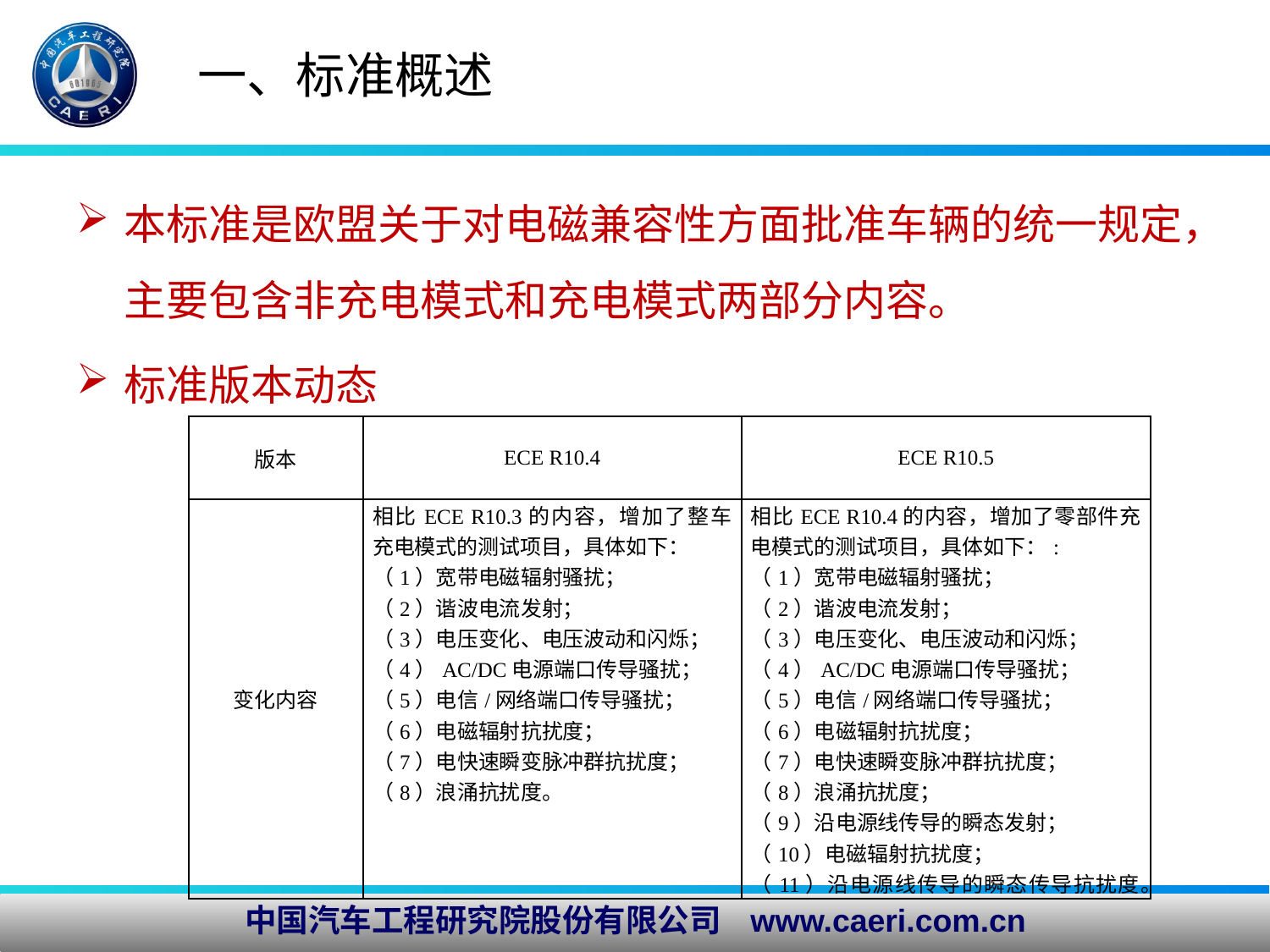

# 一、标准概述
本标准是欧盟关于对电磁兼容性方面批准车辆的统一规定，主要包含非充电模式和充电模式两部分内容。
标准版本动态

| 版本 | ECE R10.4 | ECE R10.5 |
| --- | --- | --- |
| 变化内容 | 相比ECE R10.3的内容，增加了整车充电模式的测试项目，具体如下： （1）宽带电磁辐射骚扰； （2）谐波电流发射； （3）电压变化、电压波动和闪烁； （4）AC/DC电源端口传导骚扰； （5）电信/网络端口传导骚扰； （6）电磁辐射抗扰度； （7）电快速瞬变脉冲群抗扰度； （8）浪涌抗扰度。 | 相比ECE R10.4的内容，增加了零部件充电模式的测试项目，具体如下：: （1）宽带电磁辐射骚扰； （2）谐波电流发射； （3）电压变化、电压波动和闪烁； （4）AC/DC电源端口传导骚扰； （5）电信/网络端口传导骚扰； （6）电磁辐射抗扰度； （7）电快速瞬变脉冲群抗扰度； （8）浪涌抗扰度； （9）沿电源线传导的瞬态发射； （10）电磁辐射抗扰度； （11）沿电源线传导的瞬态传导抗扰度。 |